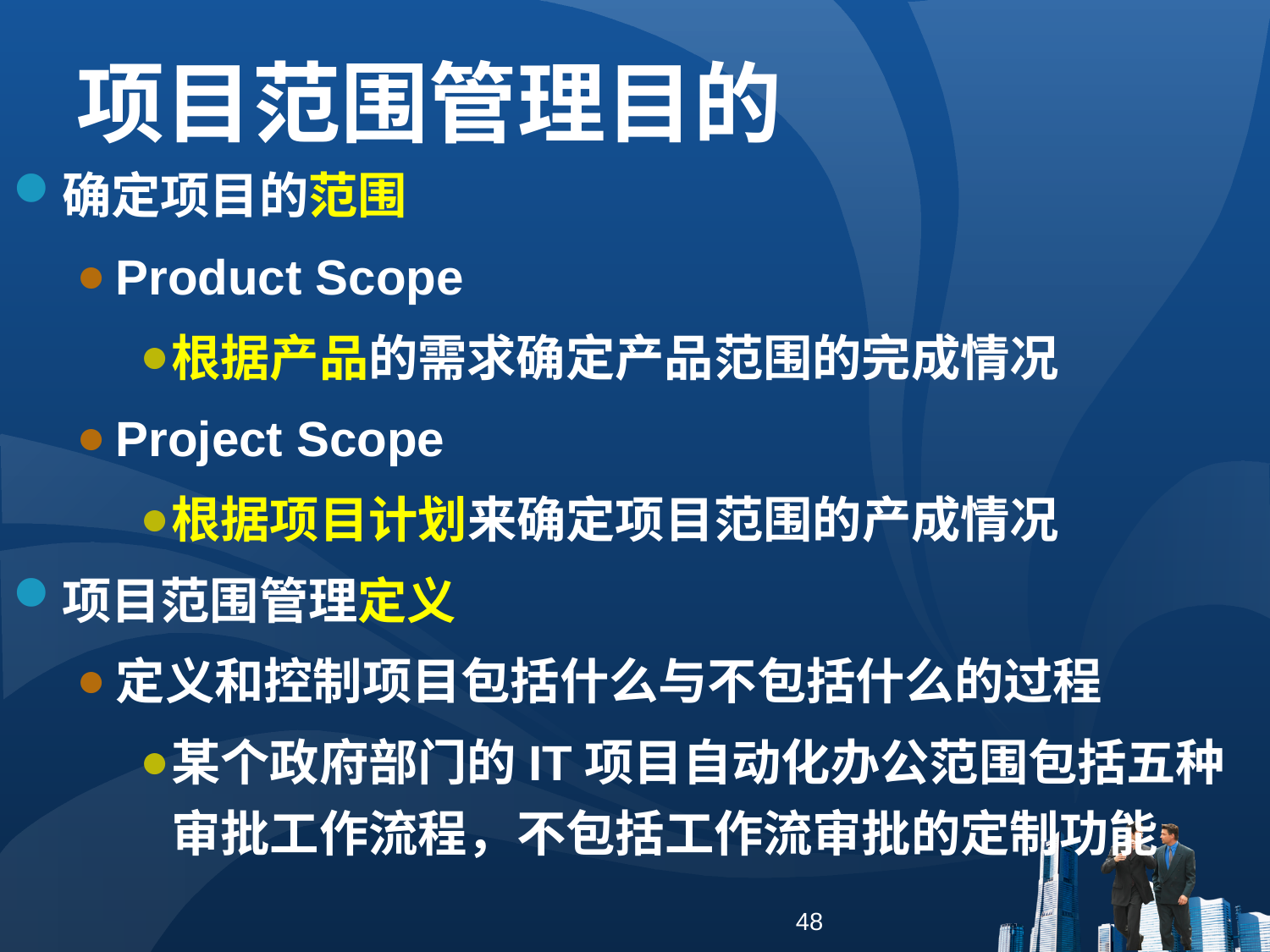

项目范围管理目的
确定项目的范围
Product Scope
根据产品的需求确定产品范围的完成情况
Project Scope
根据项目计划来确定项目范围的产成情况
项目范围管理定义
定义和控制项目包括什么与不包括什么的过程
某个政府部门的IT项目自动化办公范围包括五种审批工作流程，不包括工作流审批的定制功能
48